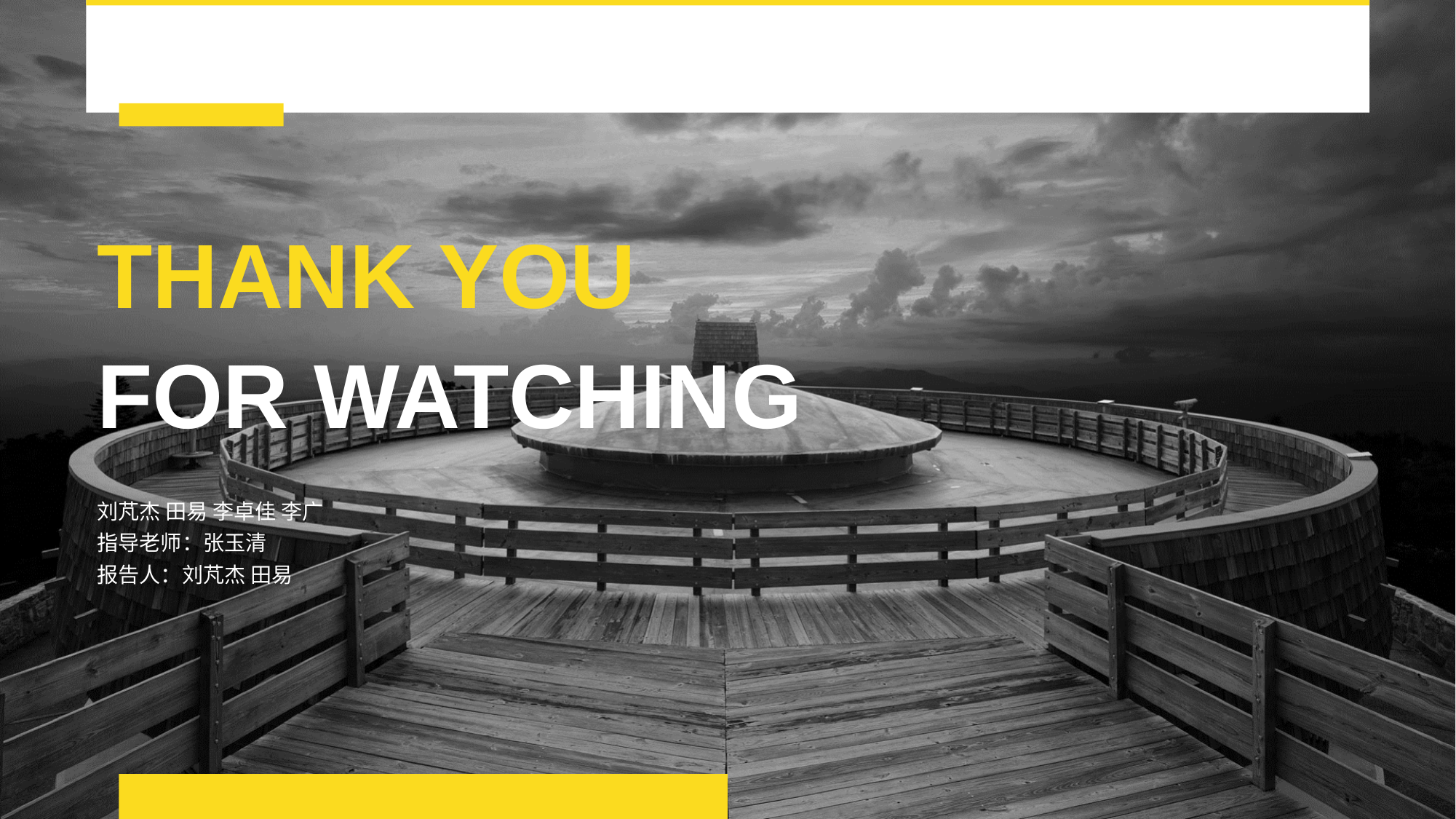

THANK YOU
FOR WATCHING
刘芃杰 田易 李卓佳 李广
指导老师：张玉清
报告人：刘芃杰 田易